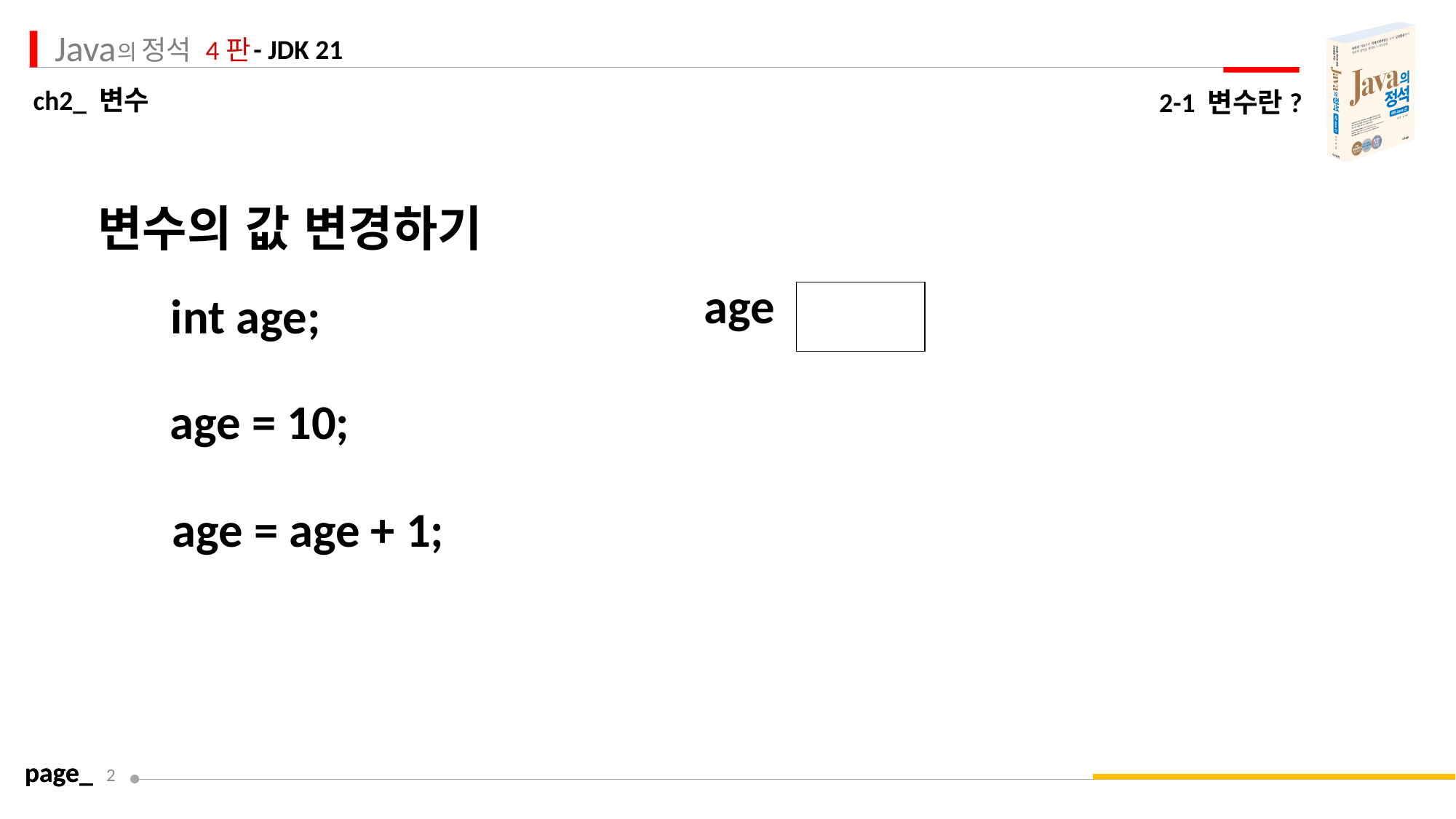

2-1 변수란?
변수의 값 변경하기
int age;
| age |  |
| --- | --- |
age = 10;
age = age + 1;
page_
2